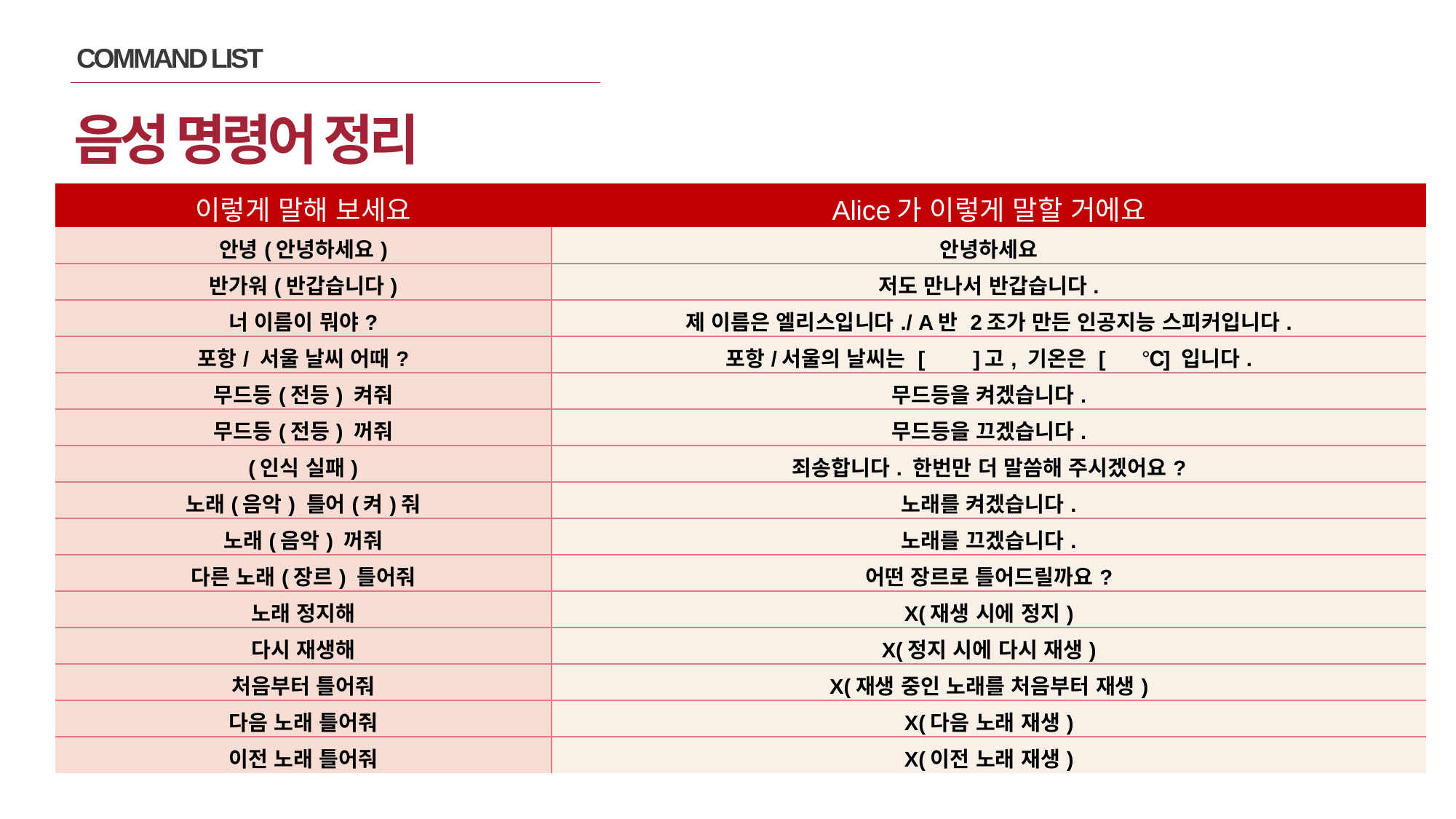

COMMAND LIST
음성 명령어 정리
| 이렇게 말해 보세요 | Alice가 이렇게 말할 거에요 |
| --- | --- |
| 안녕(안녕하세요) | 안녕하세요 |
| 반가워(반갑습니다) | 저도 만나서 반갑습니다. |
| 너 이름이 뭐야? | 제 이름은 엘리스입니다./ A반 2조가 만든 인공지능 스피커입니다. |
| 포항/ 서울 날씨 어때? | 포항/서울의 날씨는 [ ]고, 기온은 [ ℃] 입니다. |
| 무드등(전등) 켜줘 | 무드등을 켜겠습니다. |
| 무드등(전등) 꺼줘 | 무드등을 끄겠습니다. |
| (인식 실패) | 죄송합니다. 한번만 더 말씀해 주시겠어요? |
| 노래(음악) 틀어(켜)줘 | 노래를 켜겠습니다. |
| 노래(음악) 꺼줘 | 노래를 끄겠습니다. |
| 다른 노래(장르) 틀어줘 | 어떤 장르로 틀어드릴까요? |
| 노래 정지해 | X(재생 시에 정지) |
| 다시 재생해 | X(정지 시에 다시 재생) |
| 처음부터 틀어줘 | X(재생 중인 노래를 처음부터 재생) |
| 다음 노래 틀어줘 | X(다음 노래 재생) |
| 이전 노래 틀어줘 | X(이전 노래 재생) |